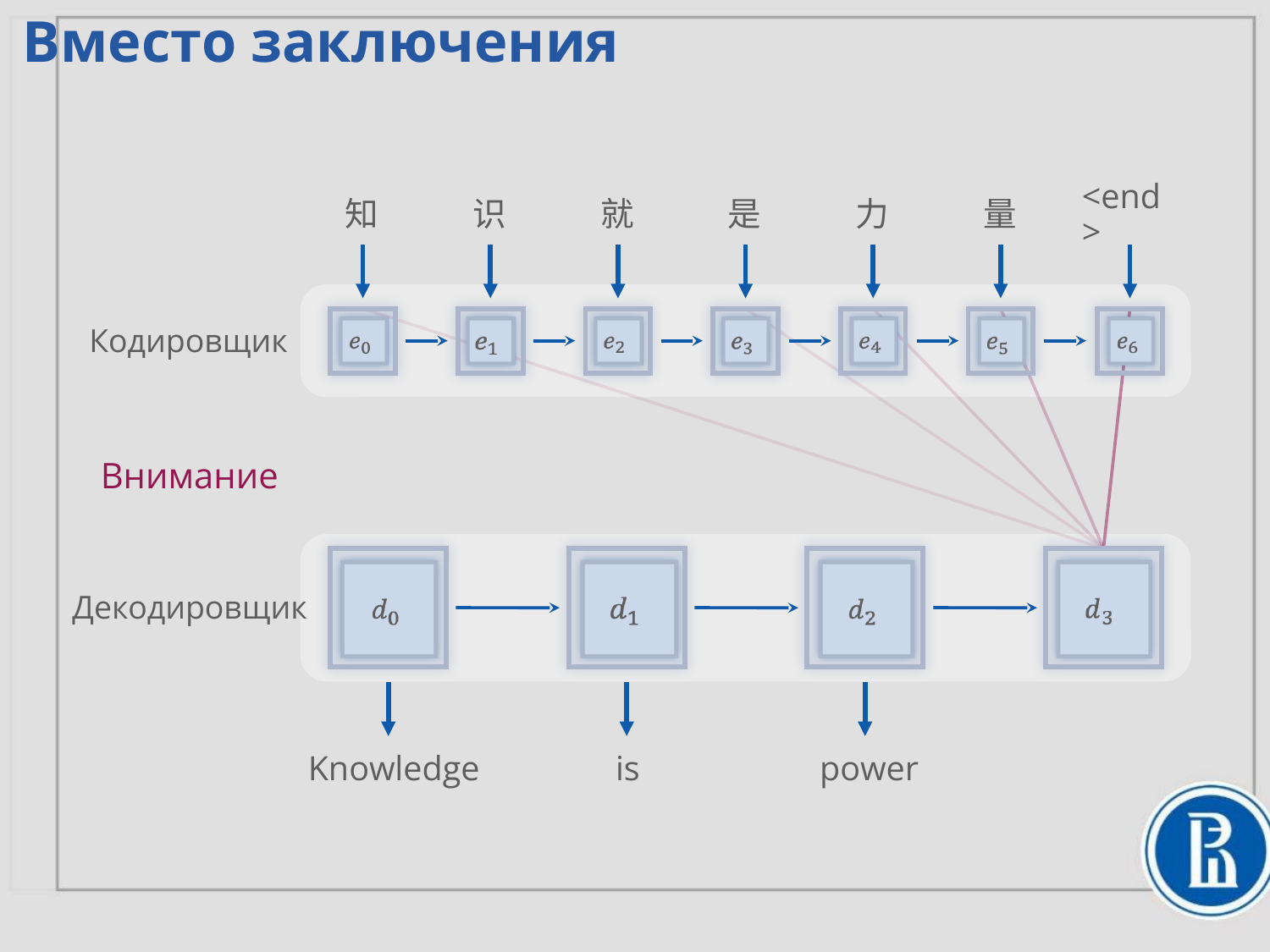

Вместо заключения
就
是
力
量
知
识
<end>

Кодировщик
Внимание

Декодировщик
Knowledge
is
power